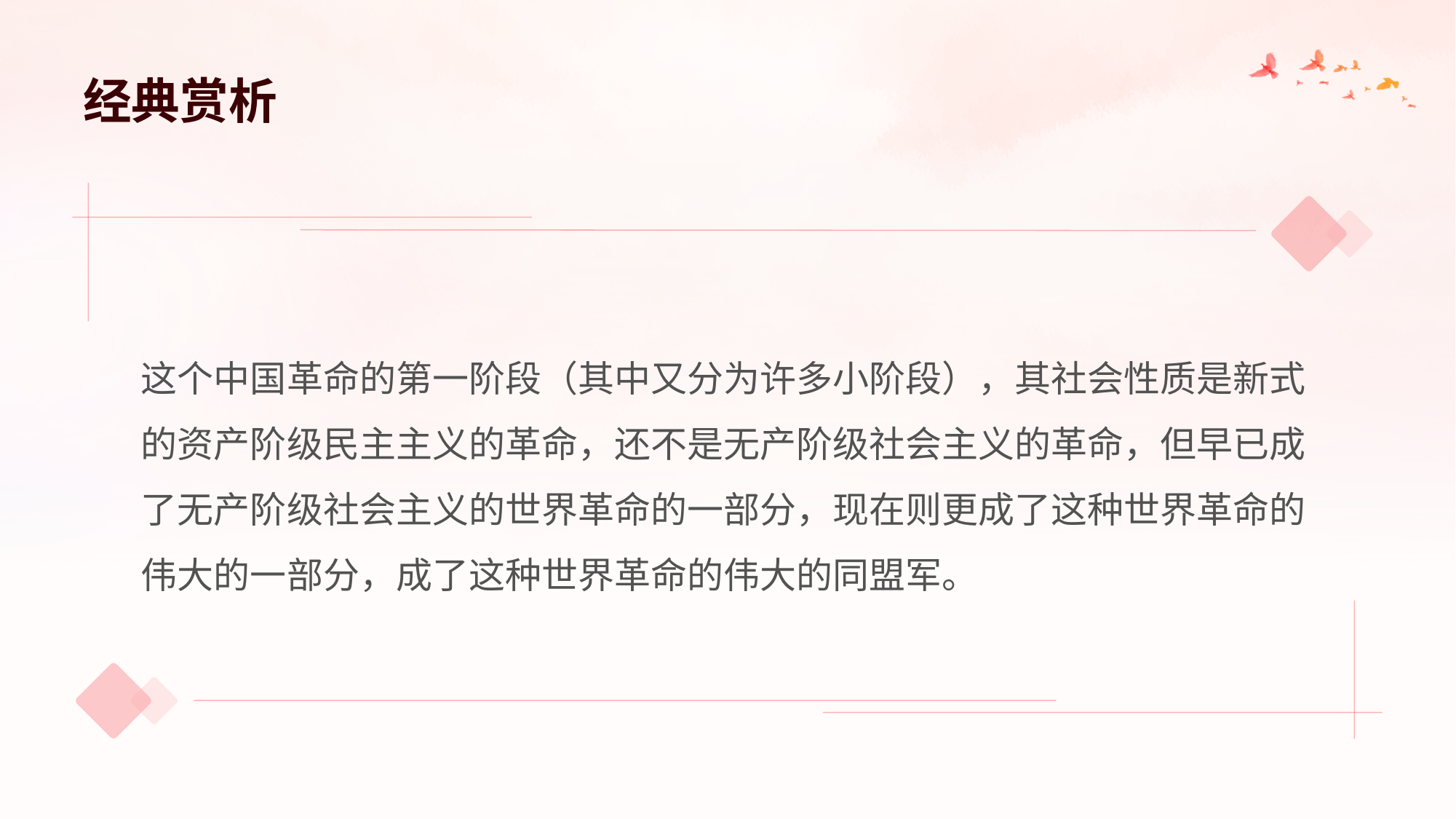

# 经典赏析

这个中国革命的第一阶段（其中又分为许多小阶段），其社会性质是新式的资产阶级民主主义的革命，还不是无产阶级社会主义的革命，但早已成了无产阶级社会主义的世界革命的一部分，现在则更成了这种世界革命的伟大的一部分，成了这种世界革命的伟大的同盟军。